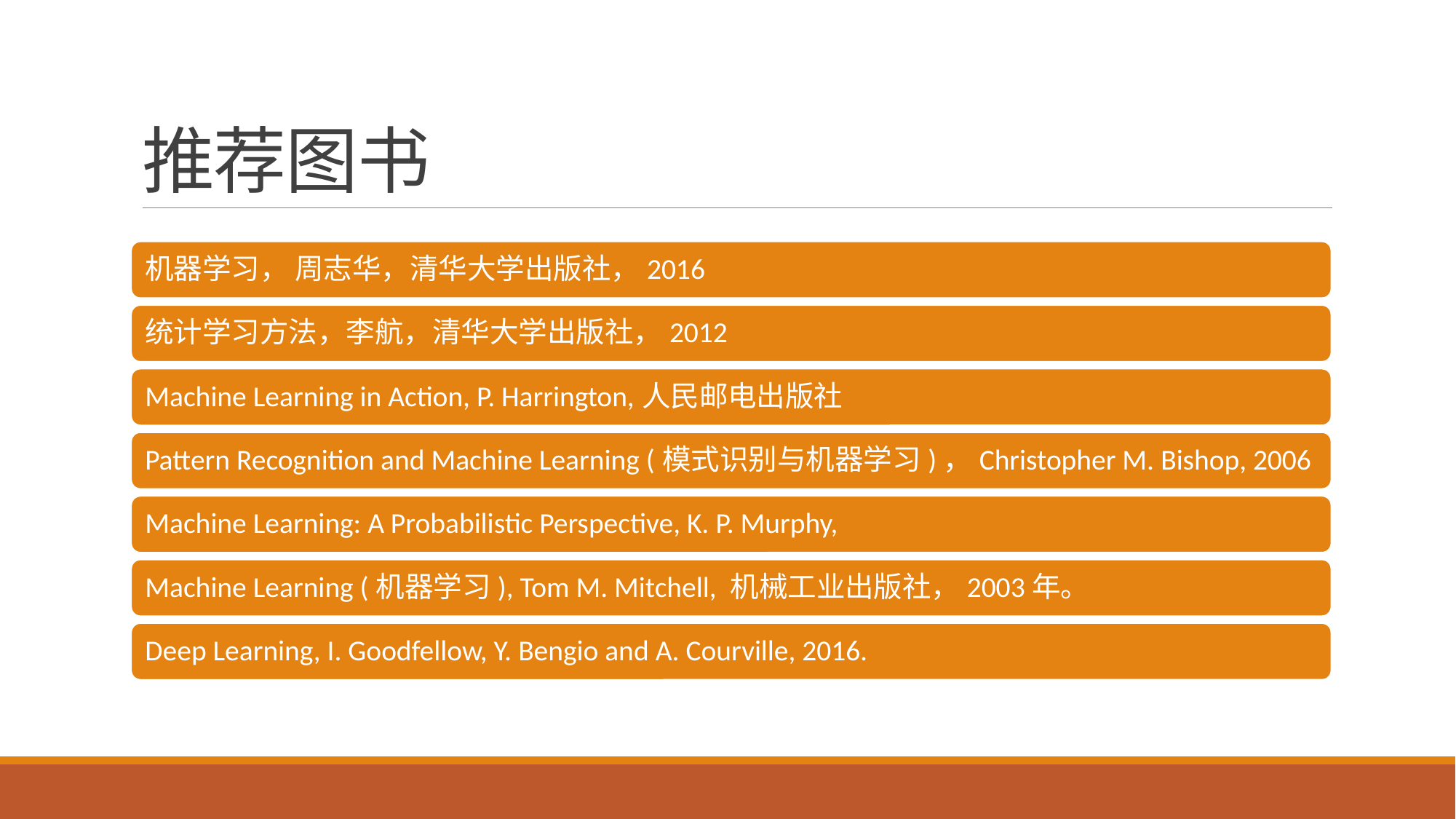

# 推荐图书
机器学习， 周志华，清华大学出版社，2016
统计学习方法，李航，清华大学出版社，2012
Machine Learning in Action, P. Harrington,人民邮电出版社
Pattern Recognition and Machine Learning (模式识别与机器学习)，Christopher M. Bishop, 2006
Machine Learning: A Probabilistic Perspective, K. P. Murphy,
Machine Learning (机器学习), Tom M. Mitchell, 机械工业出版社，2003年。
Deep Learning, I. Goodfellow, Y. Bengio and A. Courville, 2016.